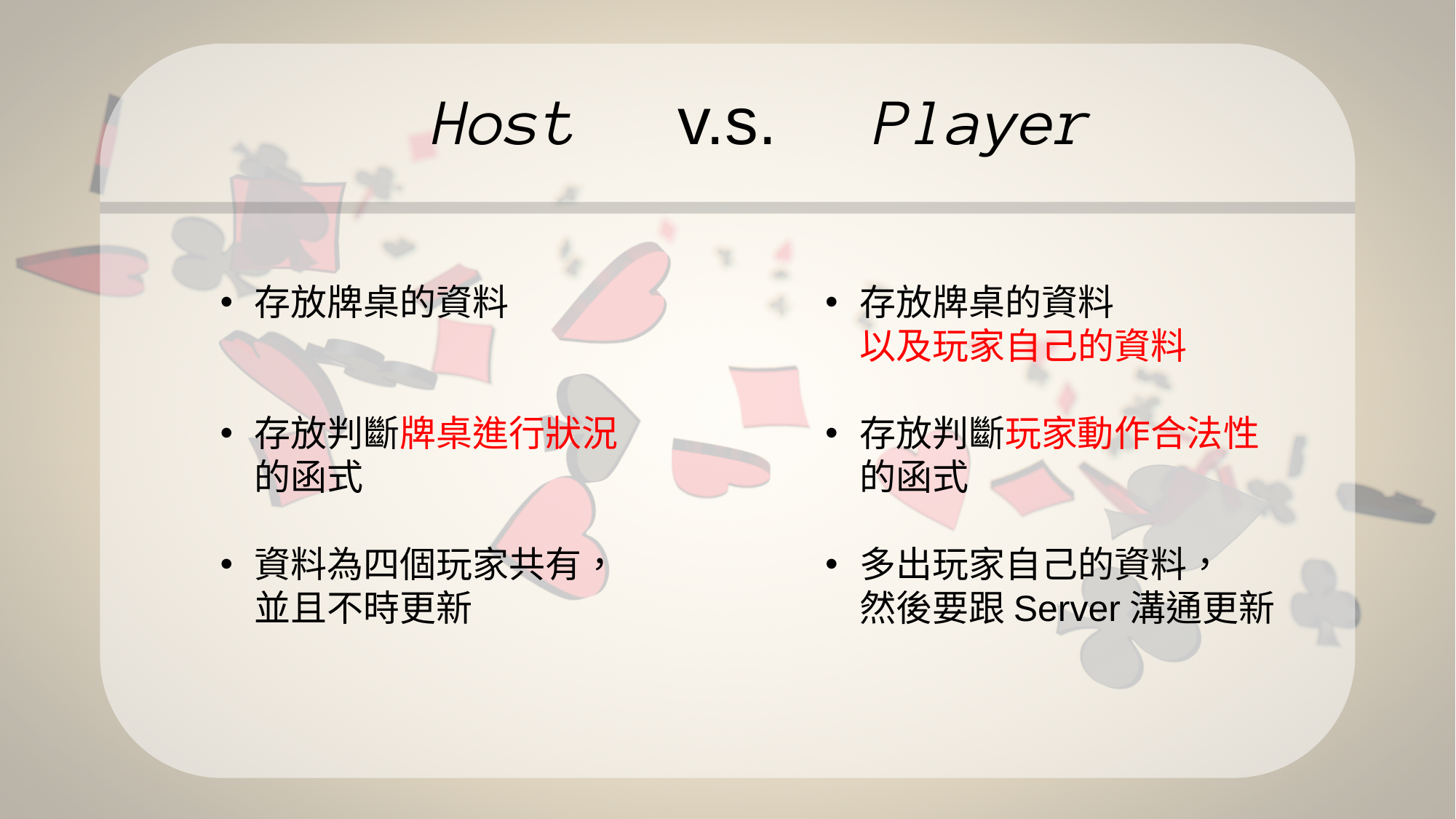

# Host　v.s.　Player
存放牌桌的資料

存放判斷牌桌進行狀況
的函式

資料為四個玩家共有，
並且不時更新
存放牌桌的資料
以及玩家自己的資料

存放判斷玩家動作合法性
的函式

多出玩家自己的資料，
然後要跟Server溝通更新